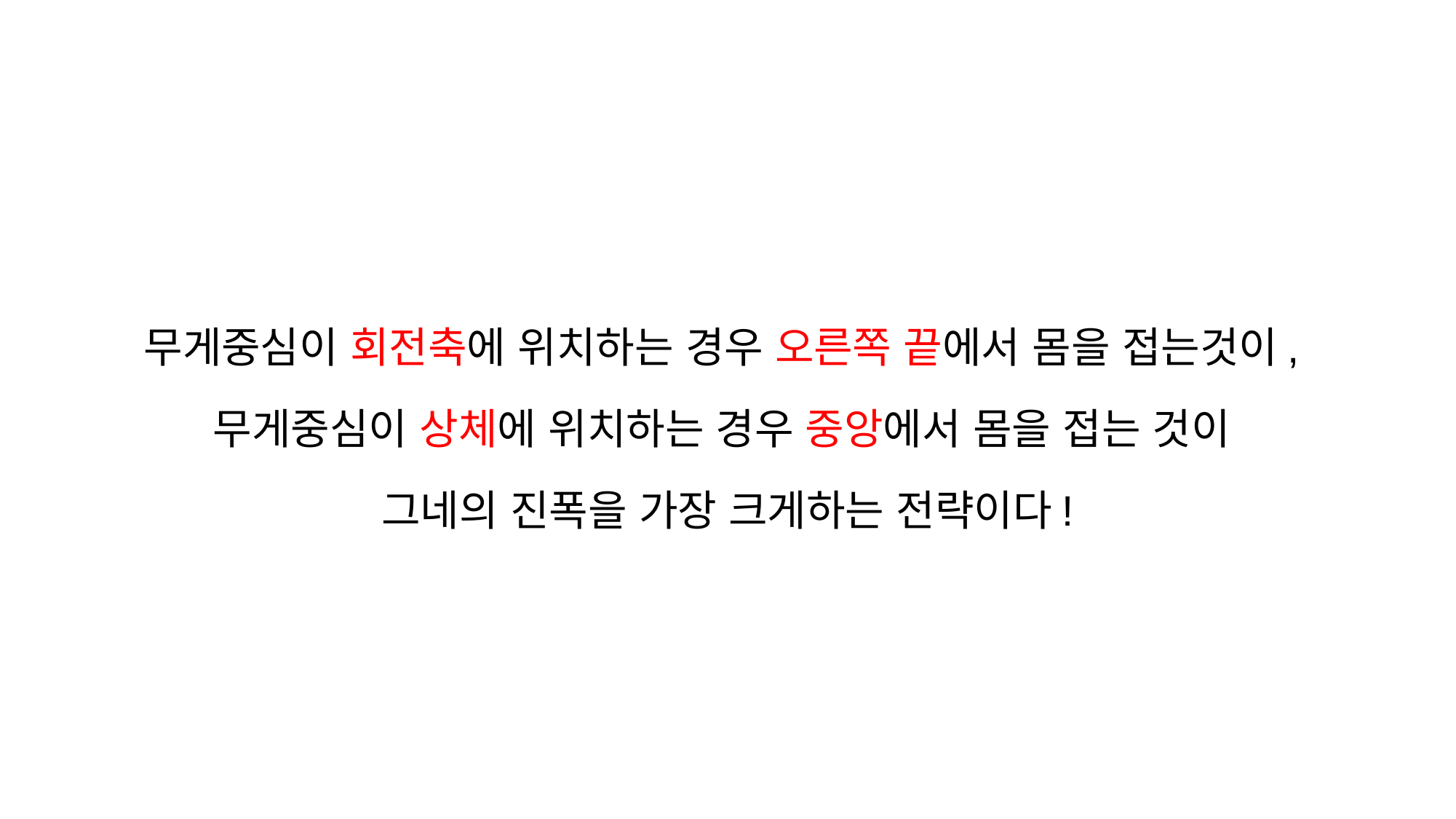

무게중심이 회전축에 위치하는 경우 오른쪽 끝에서 몸을 접는것이,
무게중심이 상체에 위치하는 경우 중앙에서 몸을 접는 것이
그네의 진폭을 가장 크게하는 전략이다!